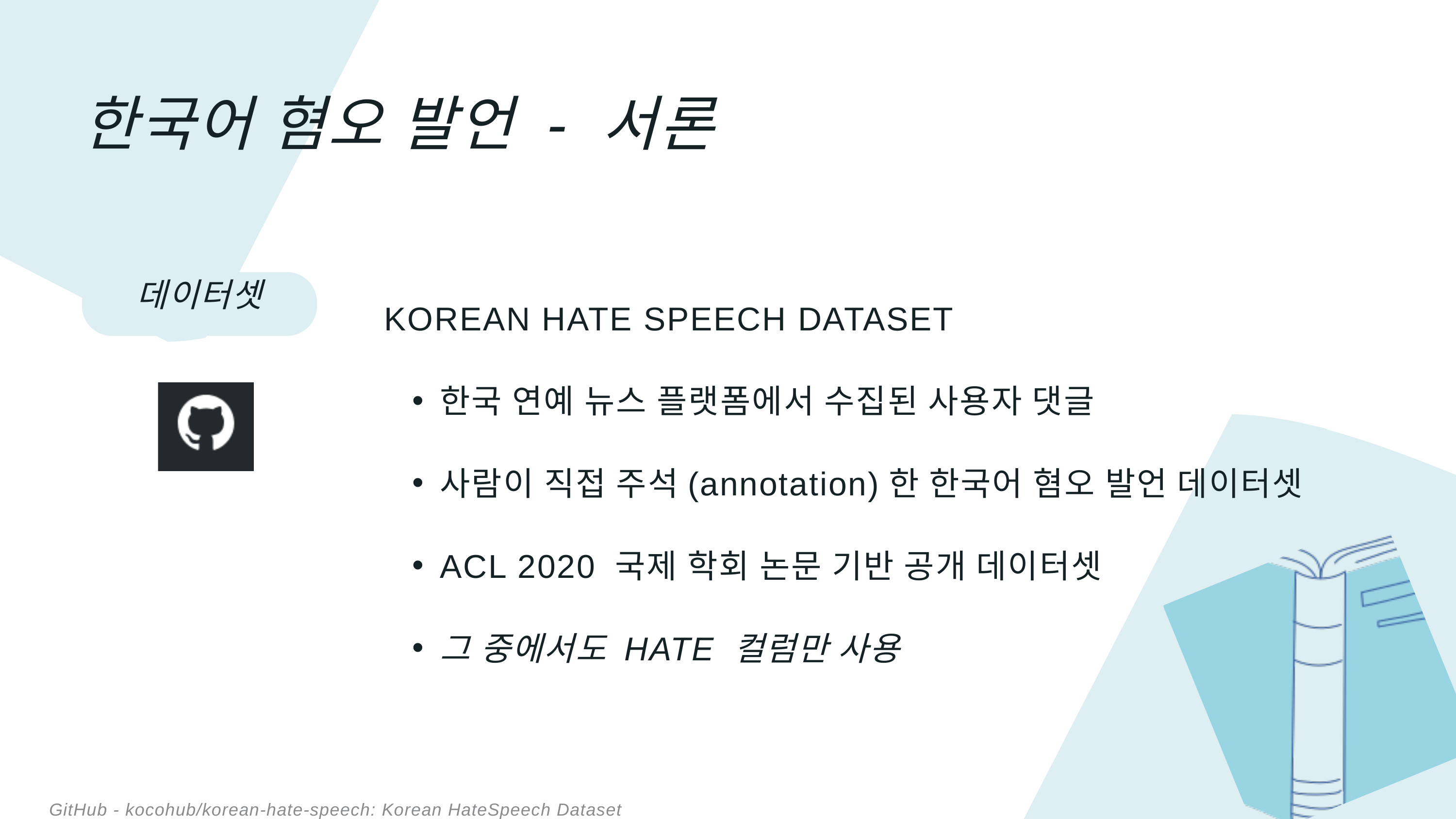

한국어 혐오 발언 - 서론
KOREAN HATE SPEECH DATASET
한국 연예 뉴스 플랫폼에서 수집된 사용자 댓글
사람이 직접 주석(annotation)한 한국어 혐오 발언 데이터셋
ACL 2020 국제 학회 논문 기반 공개 데이터셋
그 중에서도 HATE 컬럼만 사용

데이터셋

GitHub - kocohub/korean-hate-speech: Korean HateSpeech Dataset